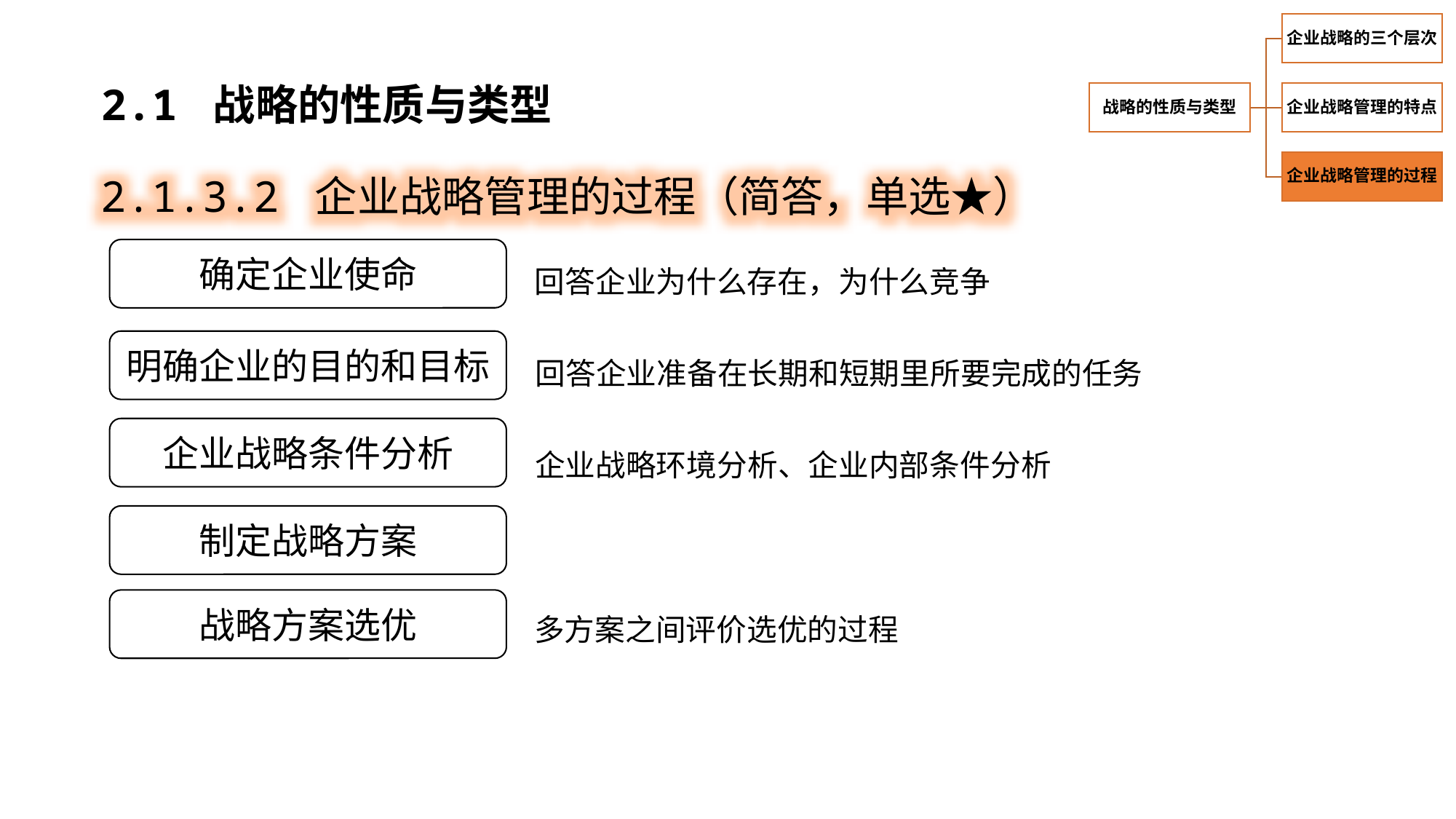

战略的性质与类型
企业战略的三个层次
企业战略管理的特点
企业战略管理的过程
2.1 战略的性质与类型
2.1.3.2 企业战略管理的过程（简答，单选★）
回答企业为什么存在，为什么竞争
确定企业使命
回答企业准备在长期和短期里所要完成的任务
明确企业的目的和目标
企业战略条件分析
企业战略环境分析、企业内部条件分析
制定战略方案
多方案之间评价选优的过程
战略方案选优